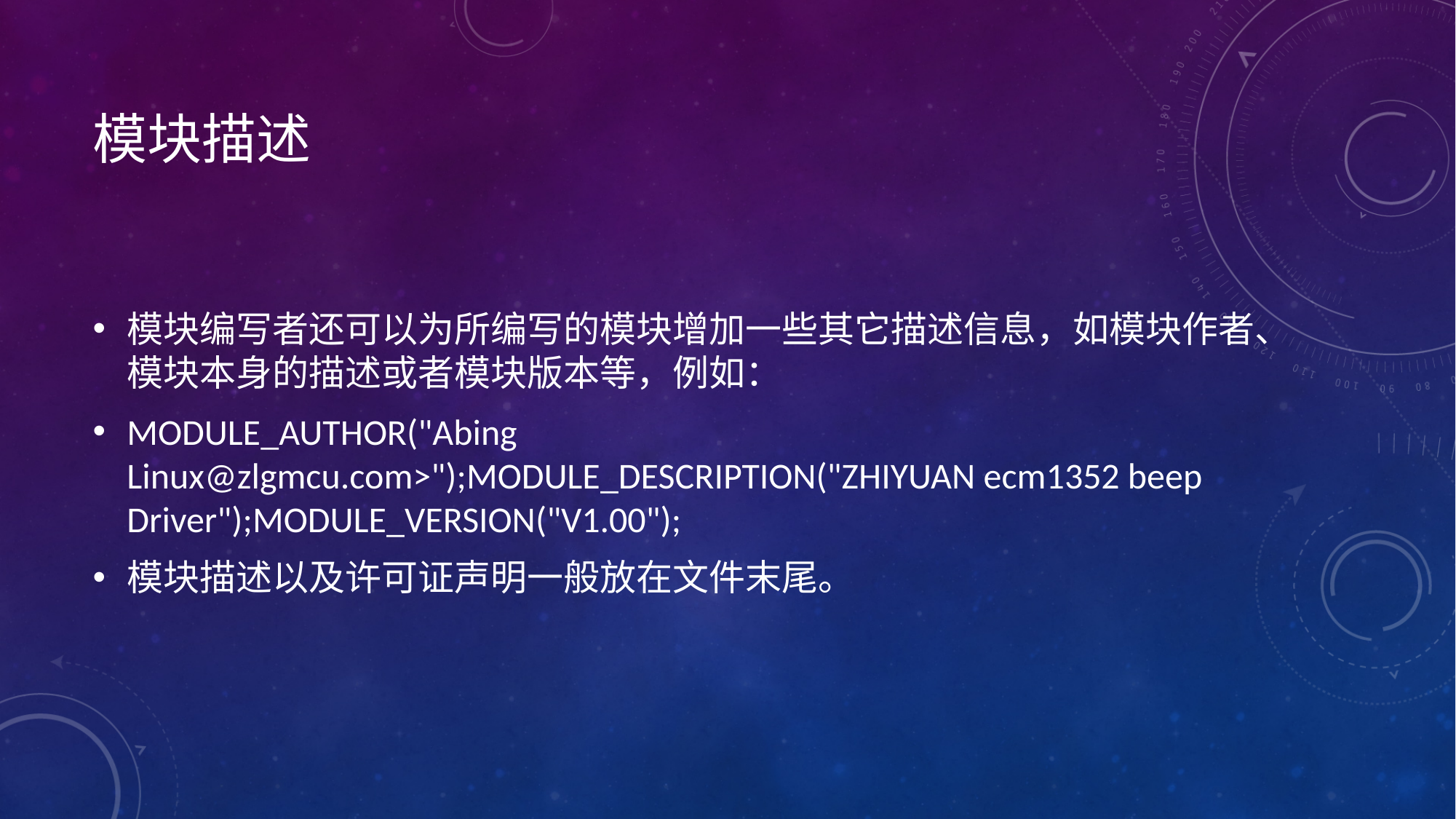

# 模块描述
模块编写者还可以为所编写的模块增加一些其它描述信息，如模块作者、模块本身的描述或者模块版本等，例如：
MODULE_AUTHOR("Abing Linux@zlgmcu.com>");MODULE_DESCRIPTION("ZHIYUAN ecm1352 beep Driver");MODULE_VERSION("V1.00");
模块描述以及许可证声明一般放在文件末尾。